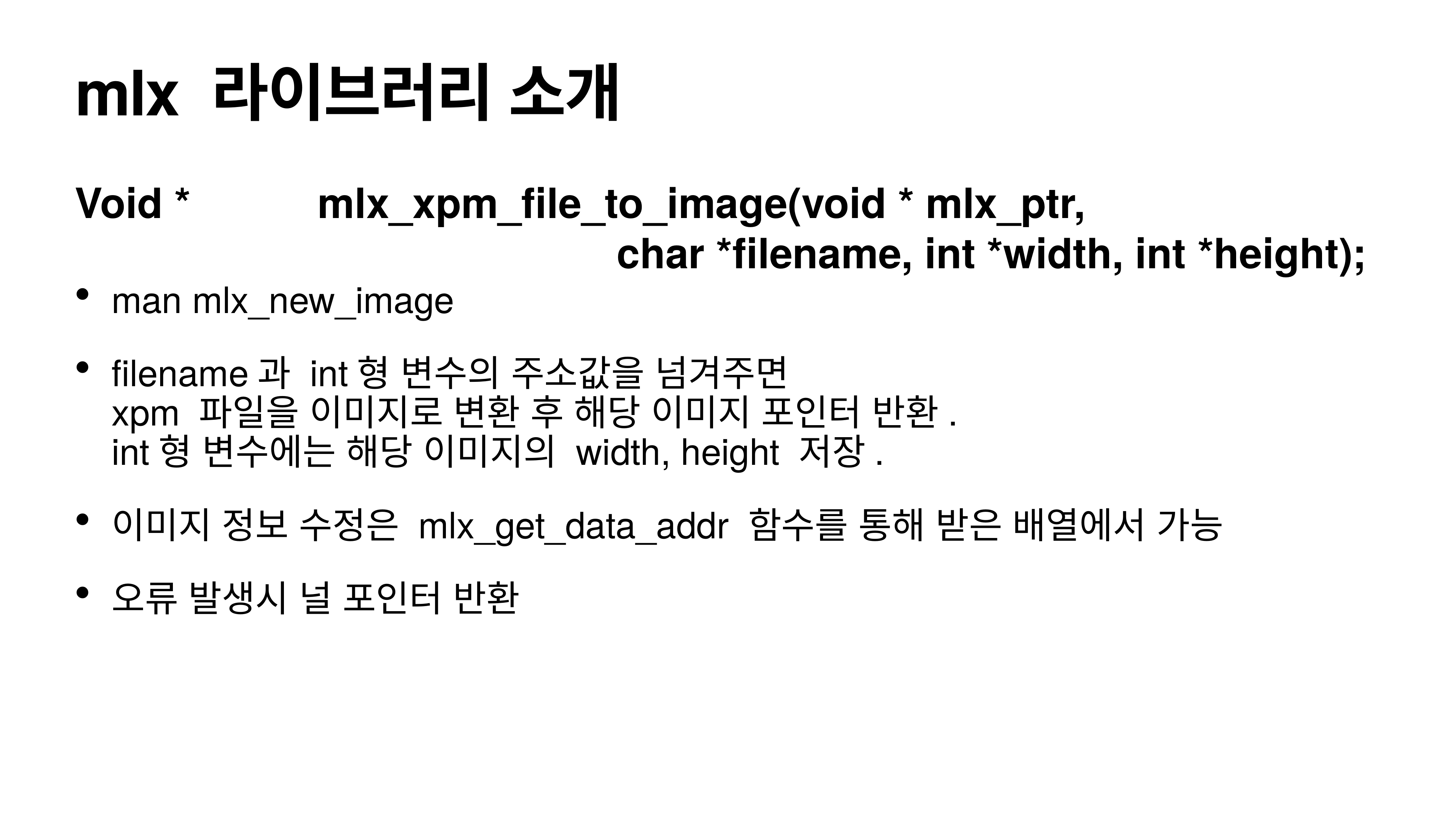

# mlx 라이브러리 소개
Void *           mlx_xpm_file_to_image(void * mlx_ptr,
                            char *filename, int *width, int *height);
man mlx_new_image
filename과 int형 변수의 주소값을 넘겨주면
xpm 파일을 이미지로 변환 후 해당 이미지 포인터 반환.
int형 변수에는 해당 이미지의 width, height 저장.
이미지 정보 수정은 mlx_get_data_addr 함수를 통해 받은 배열에서 가능
오류 발생시 널 포인터 반환